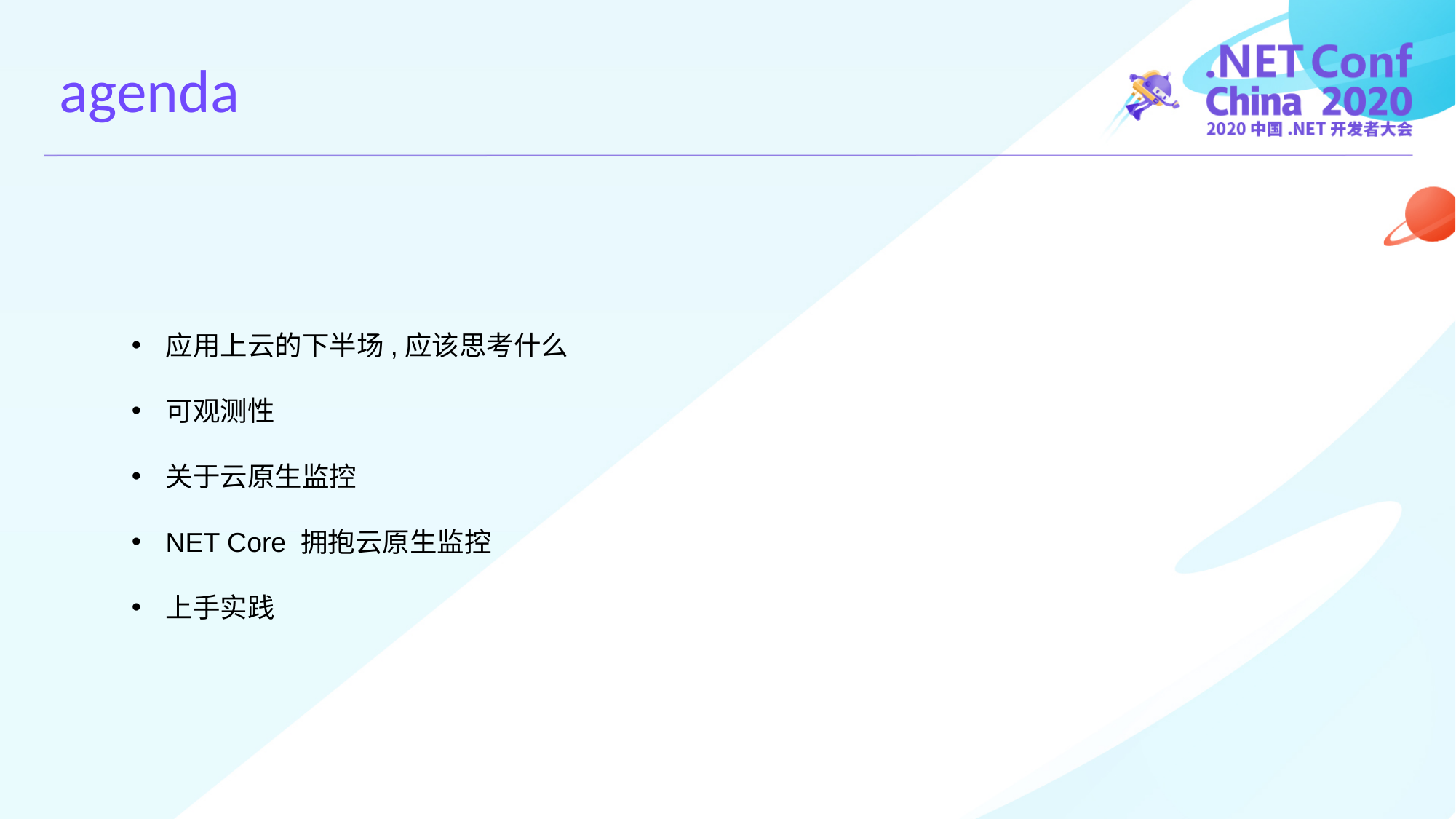

agenda
应用上云的下半场,应该思考什么
可观测性
关于云原生监控
NET Core 拥抱云原生监控
上手实践